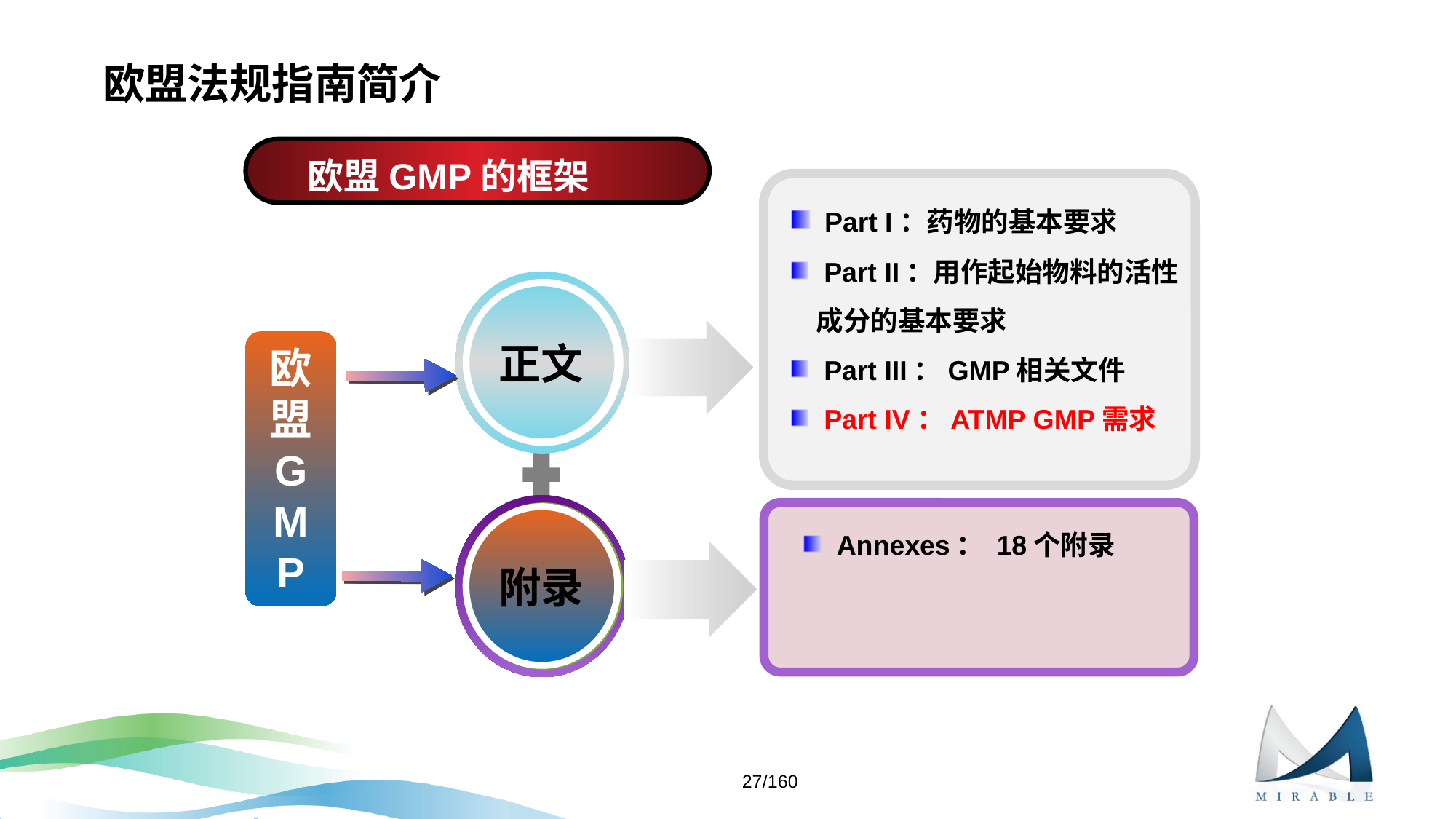

# 欧盟法规指南简介

欧盟GMP的框架

 Part I：药物的基本要求
 Part II：用作起始物料的活性成分的基本要求
 Part III：GMP相关文件
 Part IV：ATMP GMP需求

正文

附录

 Annexes： 18个附录
欧盟
G
M
P

27/160